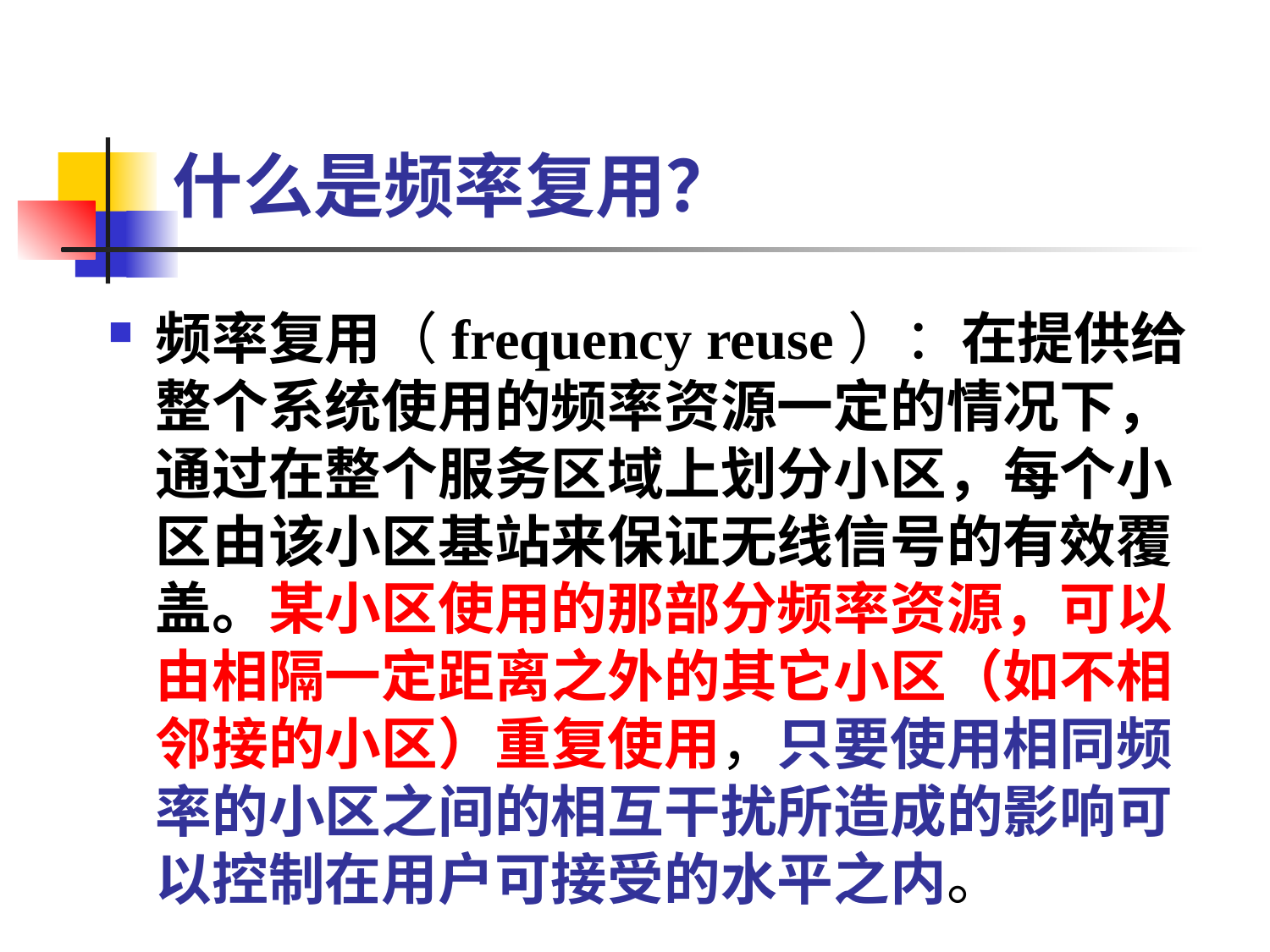

# 什么是频率复用？
频率复用（frequency reuse）：在提供给整个系统使用的频率资源一定的情况下，通过在整个服务区域上划分小区，每个小区由该小区基站来保证无线信号的有效覆盖。某小区使用的那部分频率资源，可以由相隔一定距离之外的其它小区（如不相邻接的小区）重复使用，只要使用相同频率的小区之间的相互干扰所造成的影响可以控制在用户可接受的水平之内。